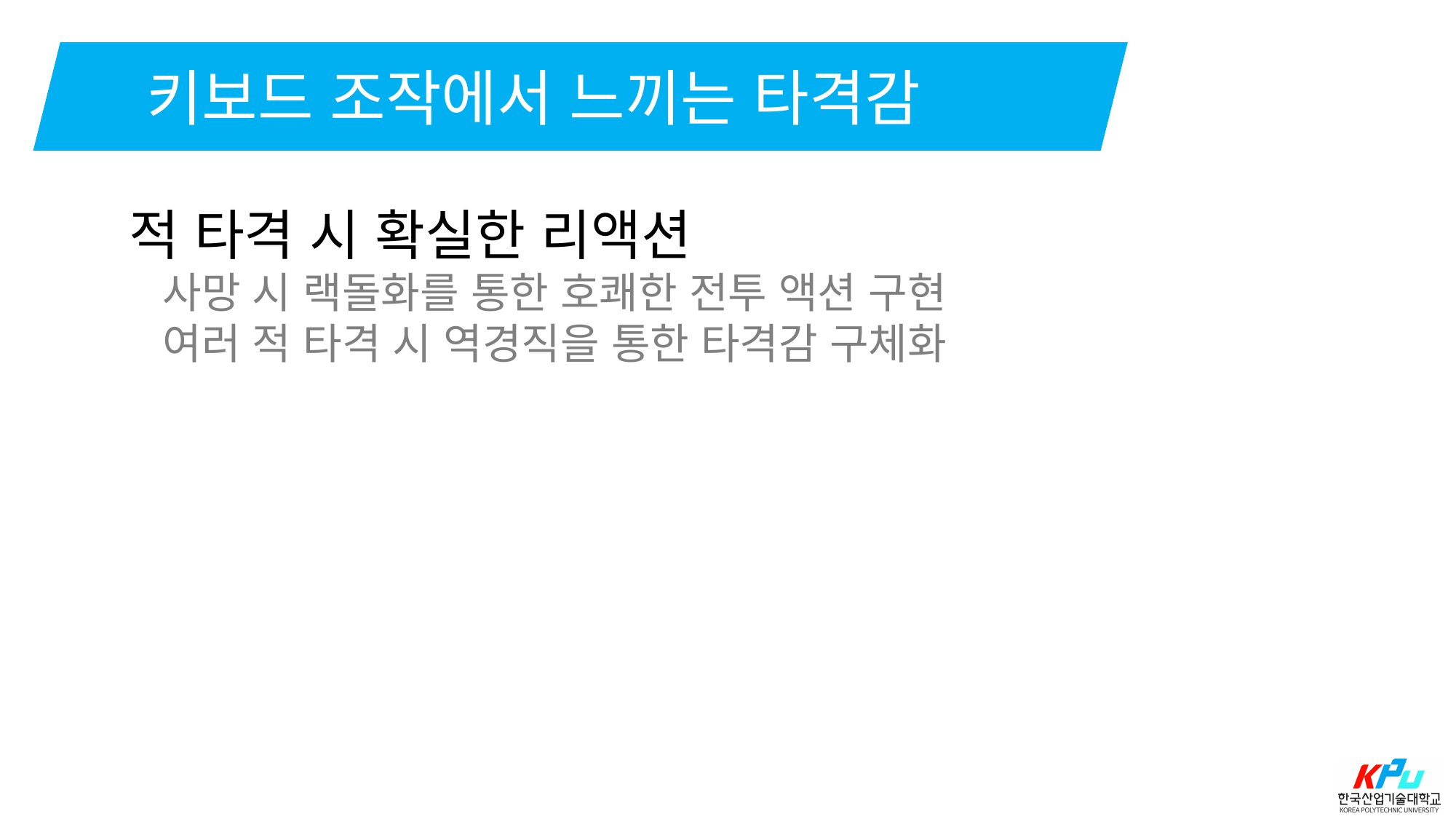

키보드 조작에서 느끼는 타격감
적 타격 시 확실한 리액션
  사망 시 랙돌화를 통한 호쾌한 전투 액션 구현
  여러 적 타격 시 역경직을 통한 타격감 구체화